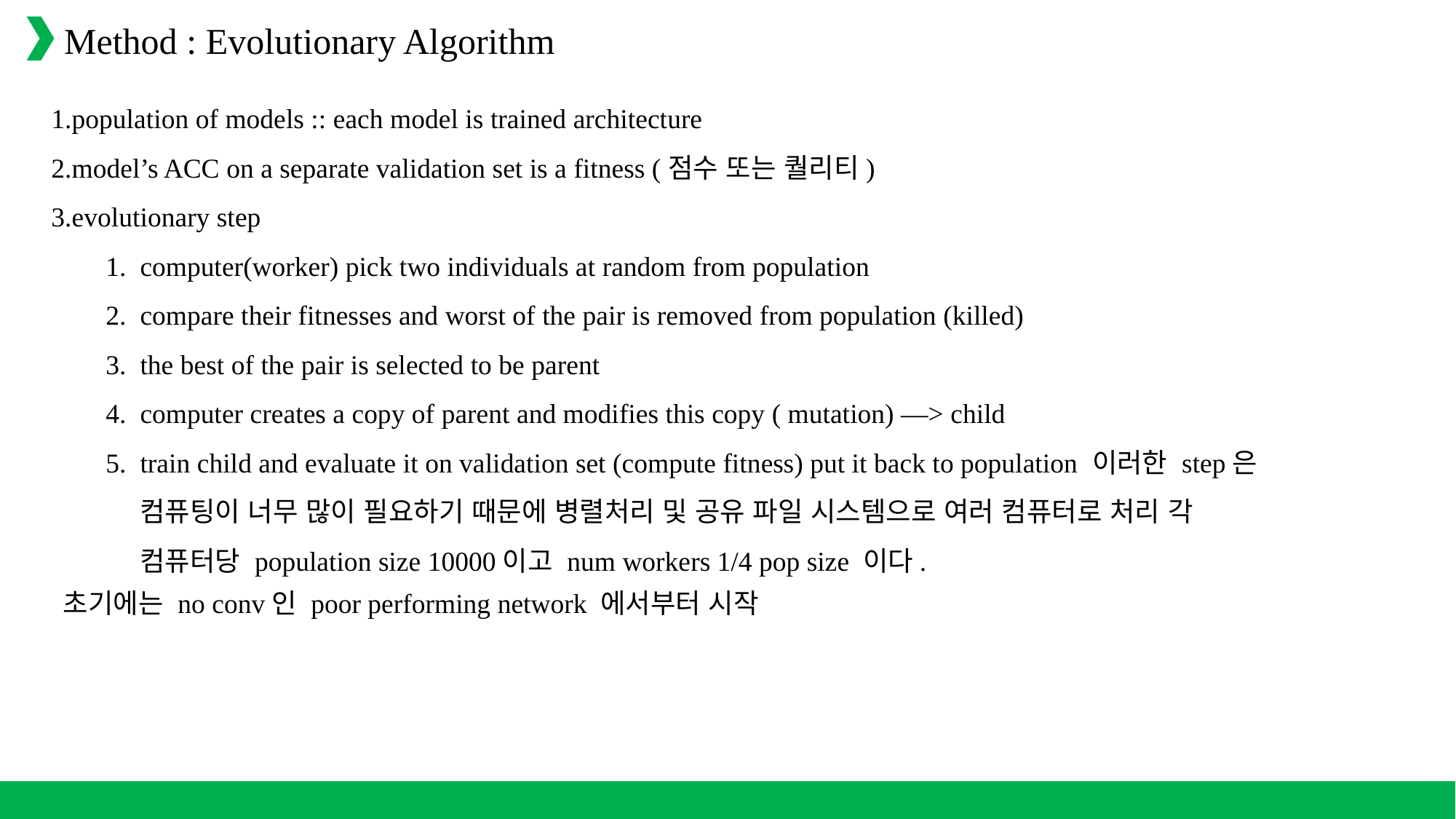

Method : Evolutionary Algorithm

population of models :: each model is trained architecture
model’s ACC on a separate validation set is a fitness (점수 또는 퀄리티)
evolutionary step
computer(worker) pick two individuals at random from population
compare their fitnesses and worst of the pair is removed from population (killed)
the best of the pair is selected to be parent
computer creates a copy of parent and modifies this copy ( mutation) —> child
train child and evaluate it on validation set (compute fitness) put it back to population 이러한 step은 컴퓨팅이 너무 많이 필요하기 때문에 병렬처리 및 공유 파일 시스템으로 여러 컴퓨터로 처리 각 컴퓨터당 population size 10000이고 num workers 1/4 pop size 이다.
초기에는 no conv인 poor performing network 에서부터 시작